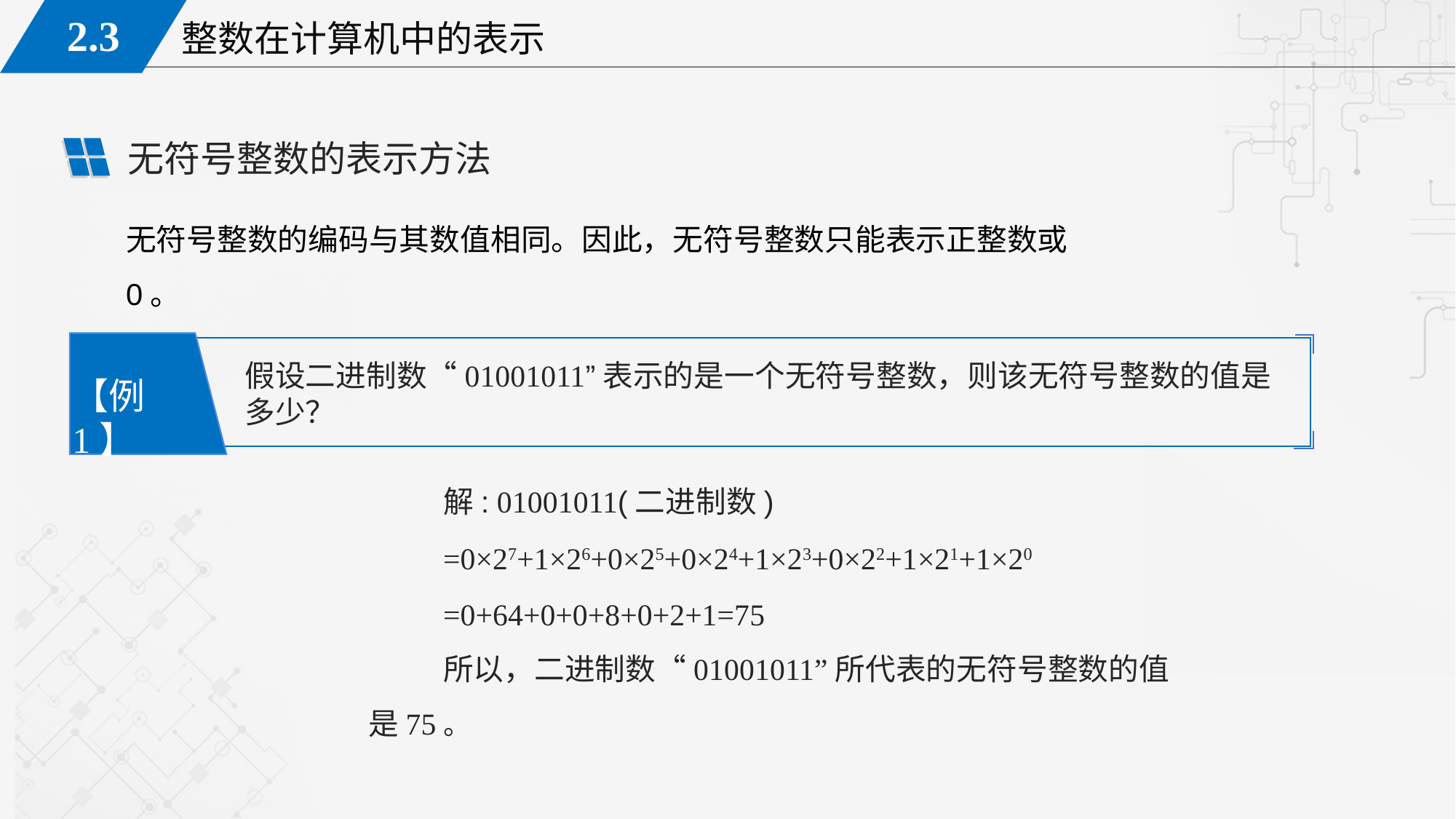

无符号整数的表示方法

无符号整数的编码与其数值相同。因此，无符号整数只能表示正整数或0。

假设二进制数“01001011”表示的是一个无符号整数，则该无符号整数的值是多少？

【例1】
解: 01001011(二进制数)
=0×27+1×26+0×25+0×24+1×23+0×22+1×21+1×20
=0+64+0+0+8+0+2+1=75
所以，二进制数“01001011”所代表的无符号整数的值是75。